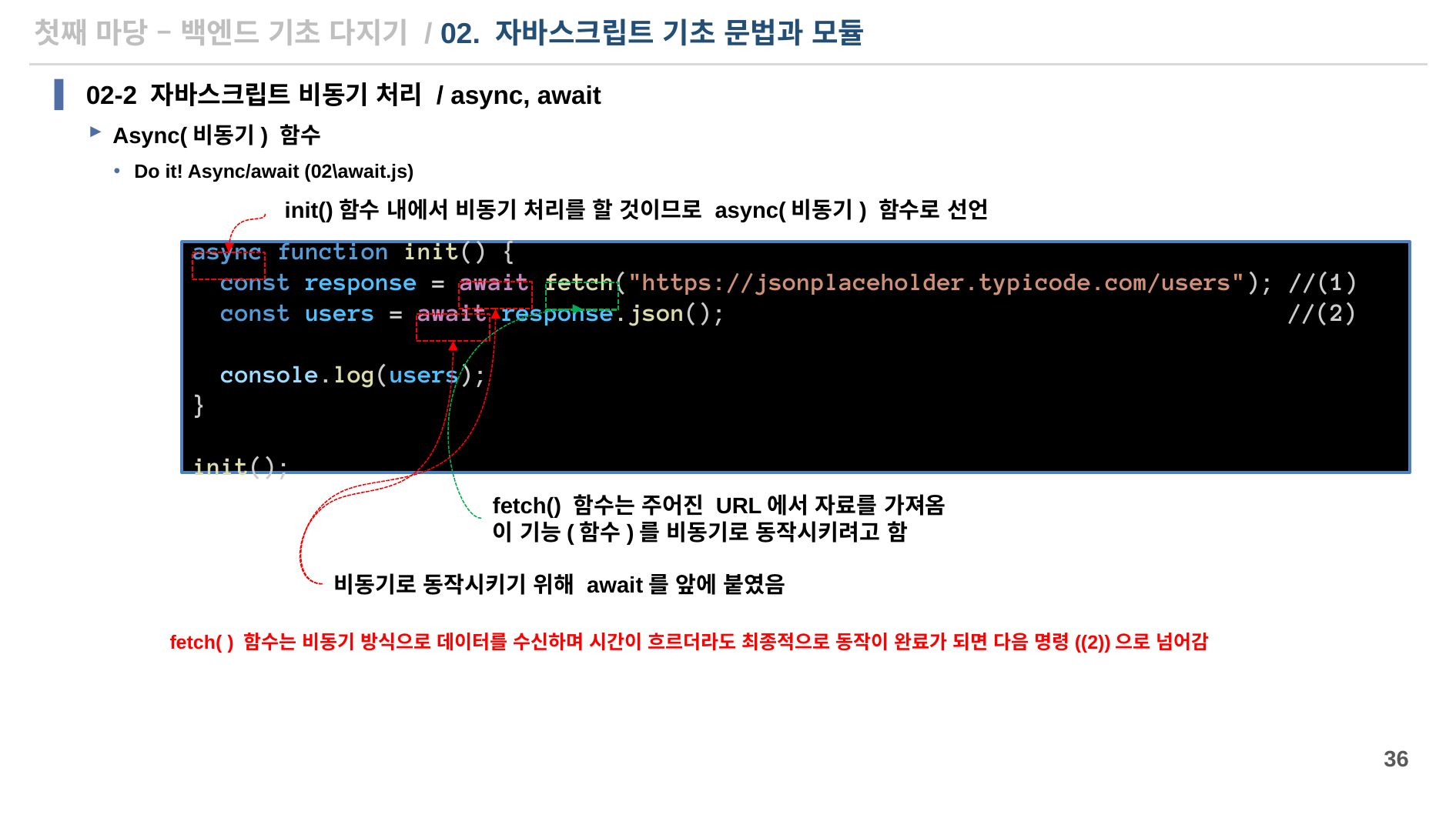

# 첫째 마당 – 백엔드 기초 다지기 / 02. 자바스크립트 기초 문법과 모듈
02-2 자바스크립트 비동기 처리 / async, await
Async(비동기) 함수
Do it! Async/await (02\await.js)

init()함수 내에서 비동기 처리를 할 것이므로 async(비동기) 함수로 선언
async function init() {
  const response = await fetch("https://jsonplaceholder.typicode.com/users"); //(1)
  const users = await response.json();                                        //(2)
  console.log(users);
}
init();

fetch() 함수는 주어진 URL에서 자료를 가져옴
이 기능(함수)를 비동기로 동작시키려고 함
비동기로 동작시키기 위해 await를 앞에 붙였음
fetch( ) 함수는 비동기 방식으로 데이터를 수신하며 시간이 흐르더라도 최종적으로 동작이 완료가 되면 다음 명령((2))으로 넘어감
36